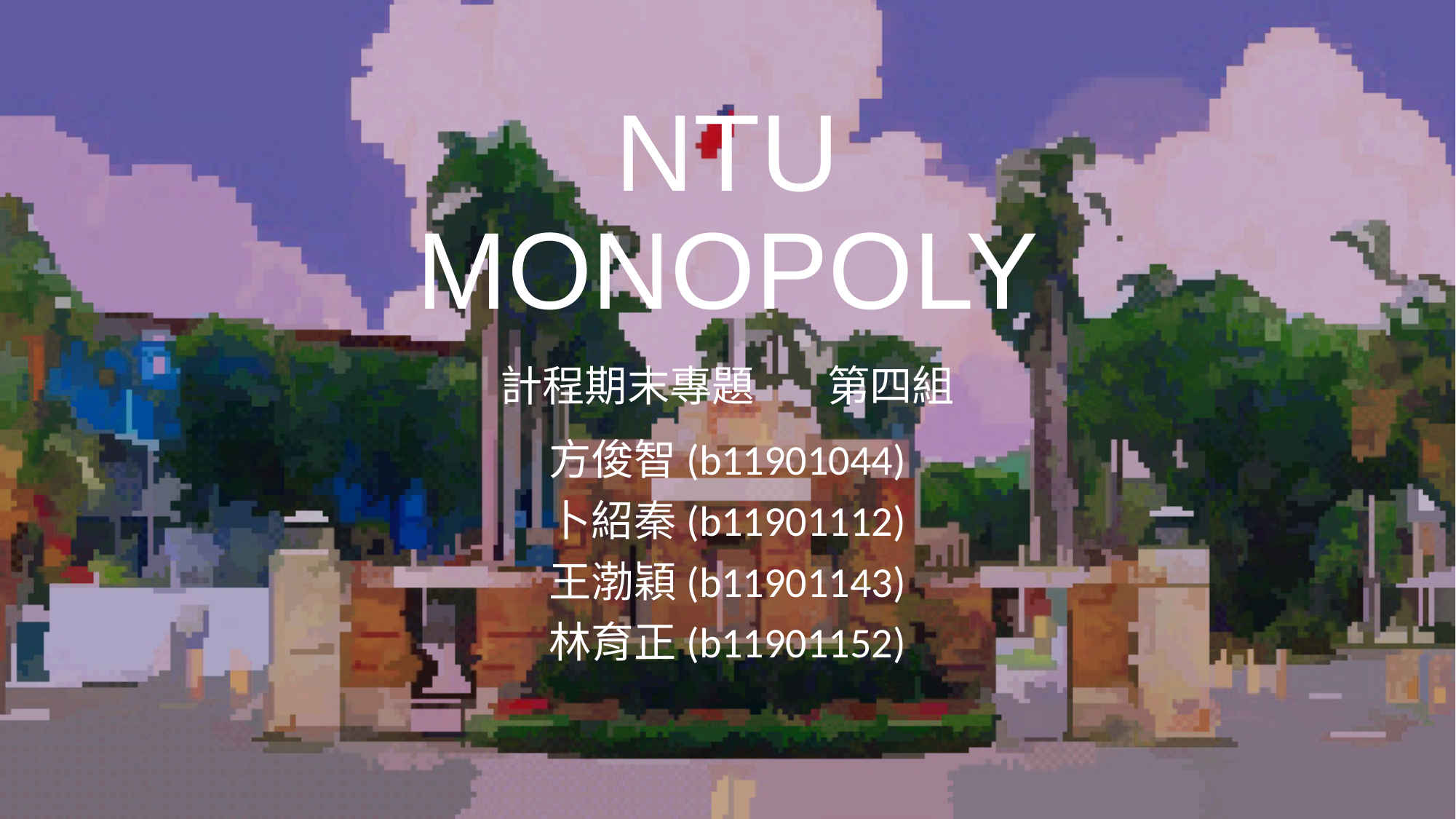

# NTU MONOPOLY
計程期末專題	第四組
方俊智(b11901044)
卜紹秦(b11901112)
王渤穎(b11901143)
林育正(b11901152)